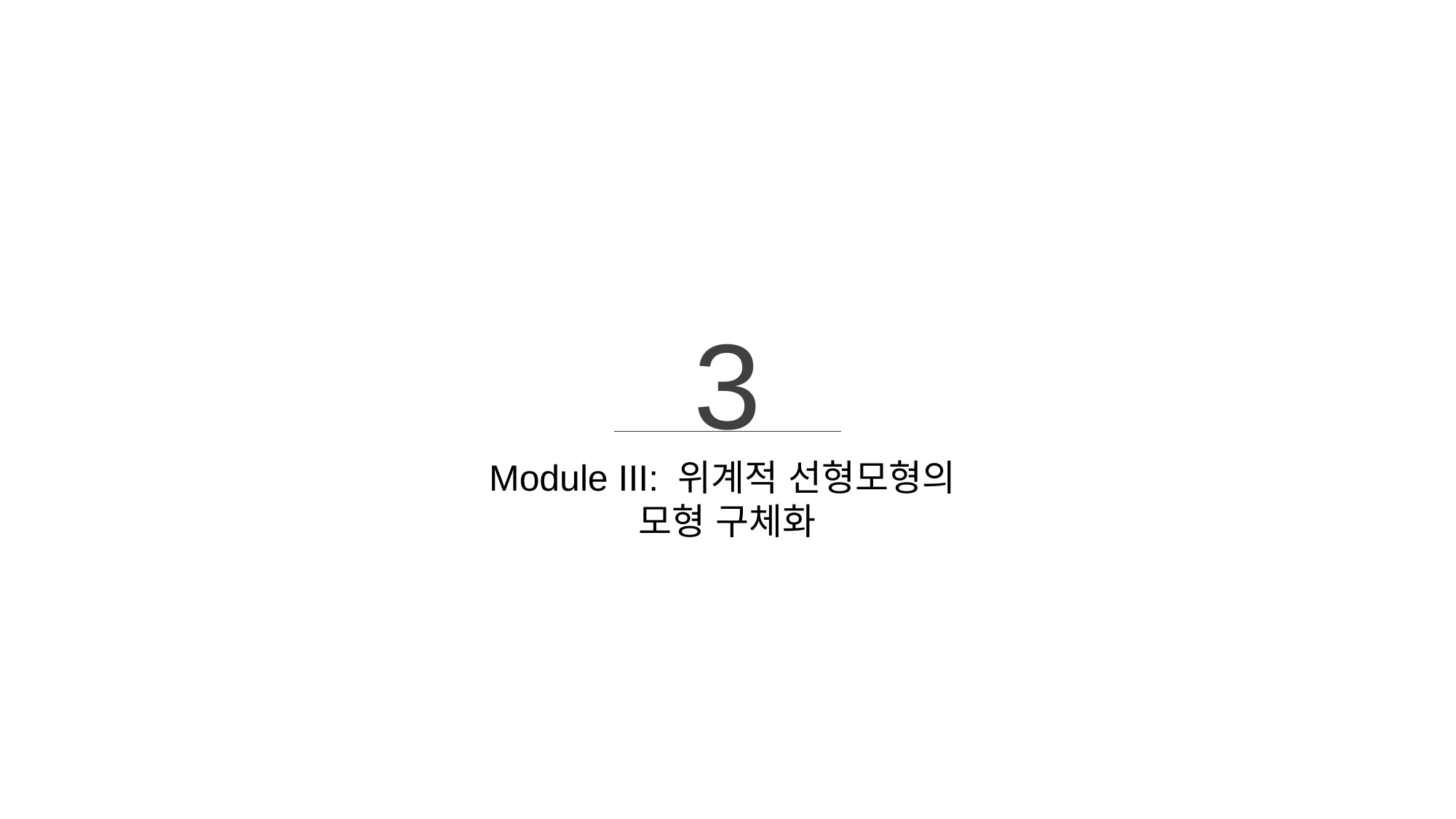

3
Module III: 위계적 선형모형의
모형 구체화